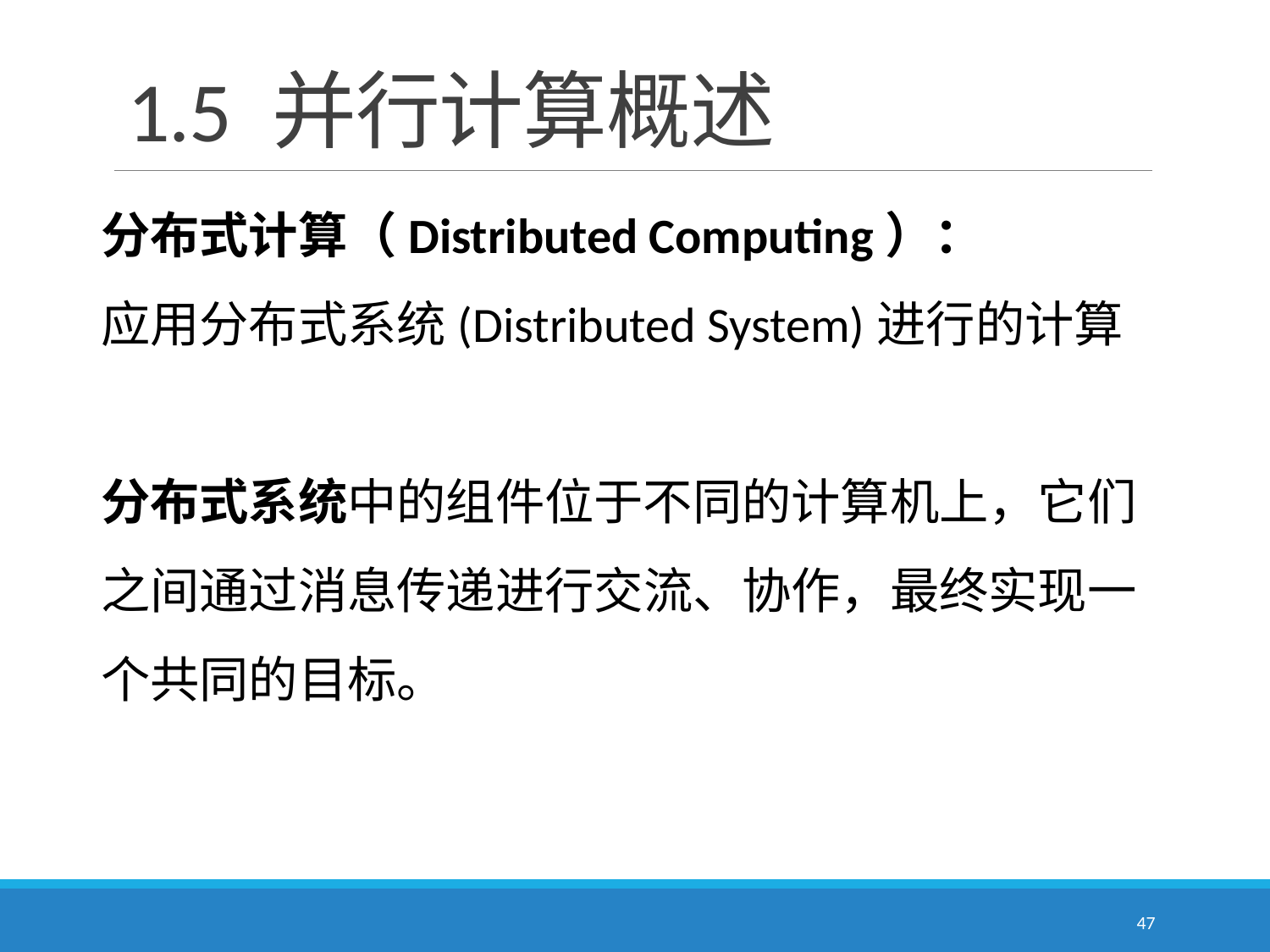

# 1.5 并行计算概述
分布式计算（Distributed Computing）：
应用分布式系统(Distributed System)进行的计算

分布式系统中的组件位于不同的计算机上，它们之间通过消息传递进行交流、协作，最终实现一个共同的目标。
47